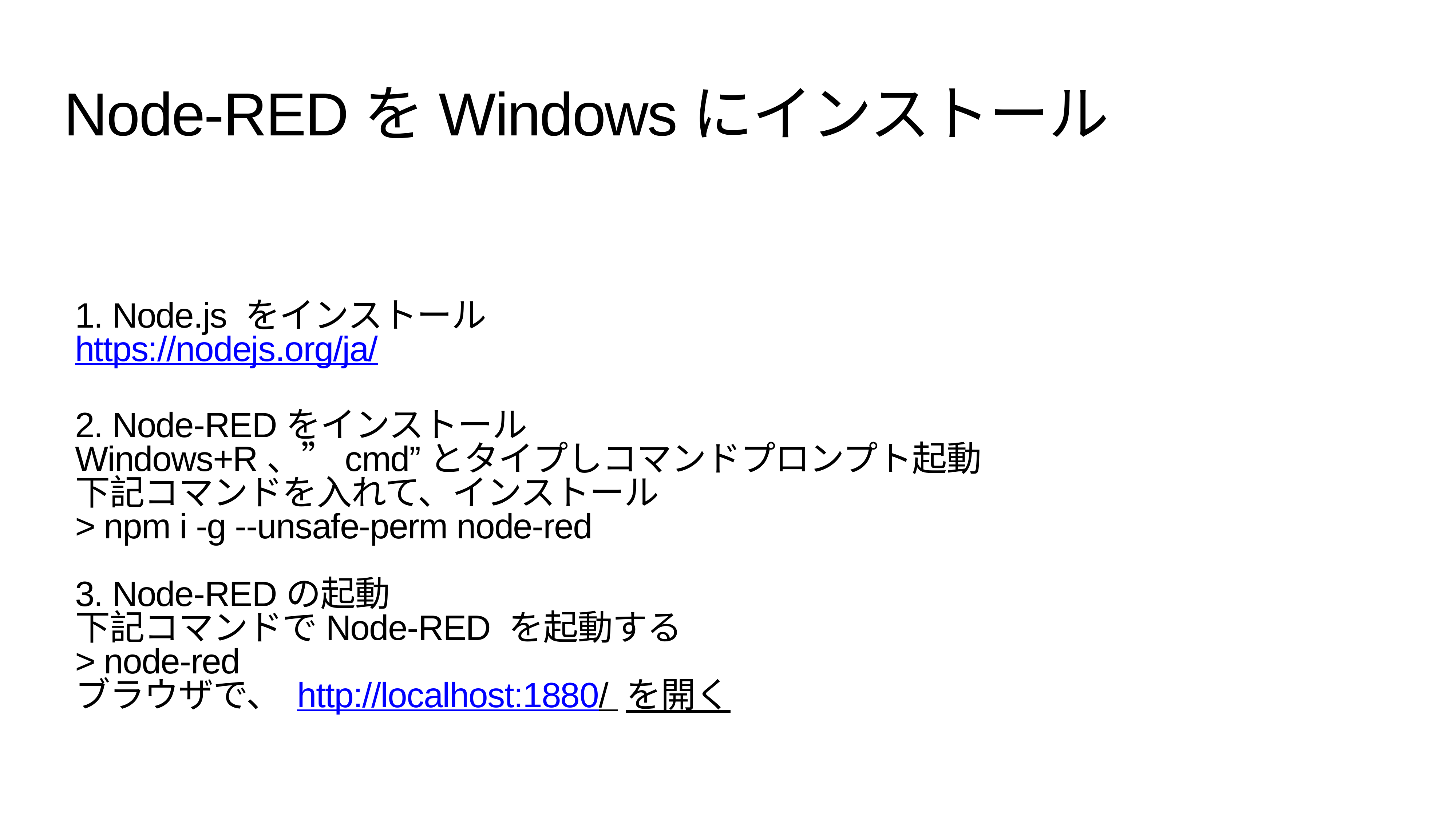

Node-REDをWindowsにインストール
# 1. Node.js をインストール https://nodejs.org/ja/
2. Node-REDをインストール
Windows+R、”cmd”とタイプしコマンドプロンプト起動
下記コマンドを入れて、インストール
> npm i -g --unsafe-perm node-red

3. Node-REDの起動
下記コマンドでNode-RED を起動する
> node-red
ブラウザで、 http://localhost:1880/ を開く